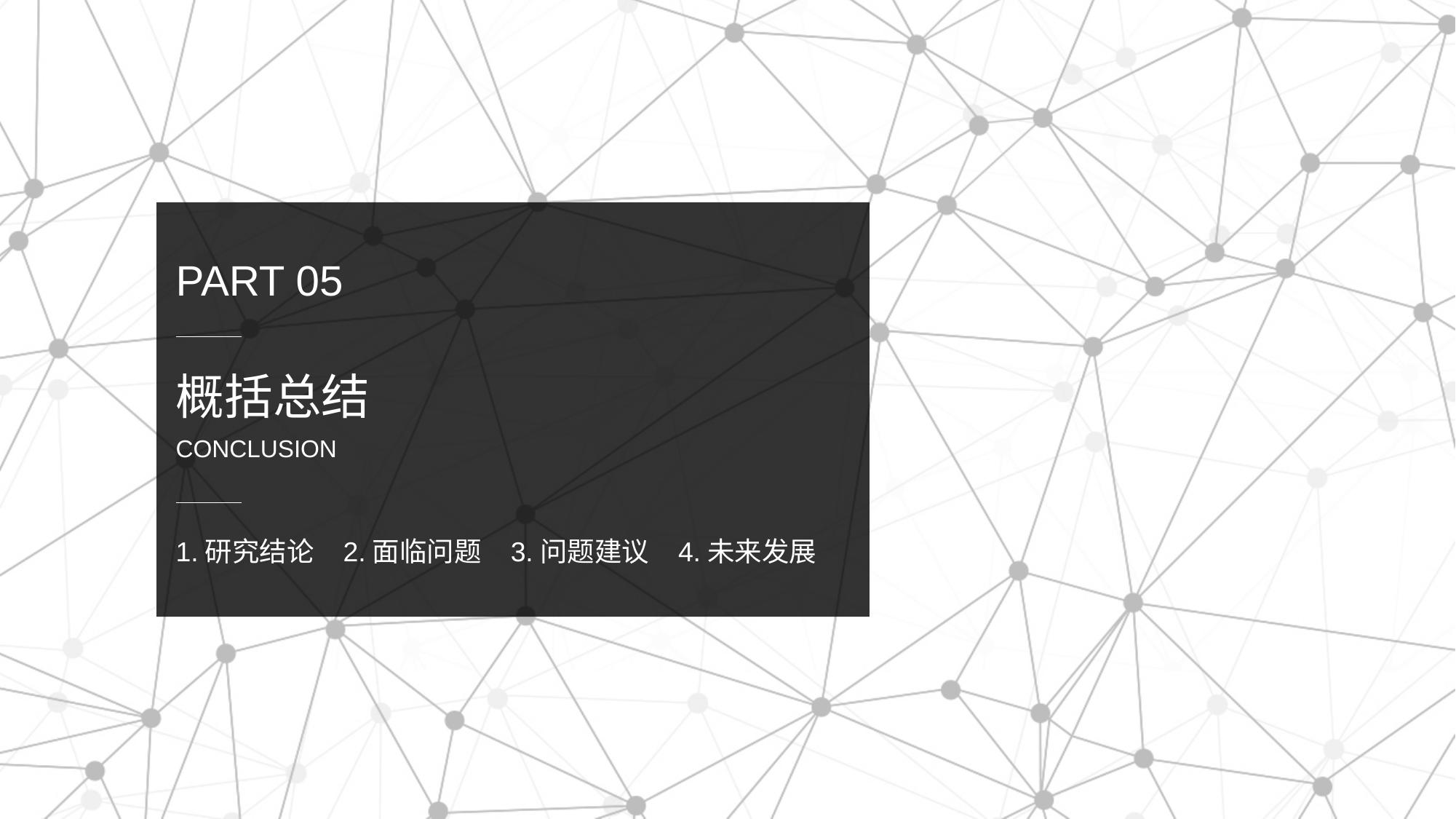

PART 05
概括总结
CONCLUSION
1.研究结论
2.面临问题
3.问题建议
4.未来发展